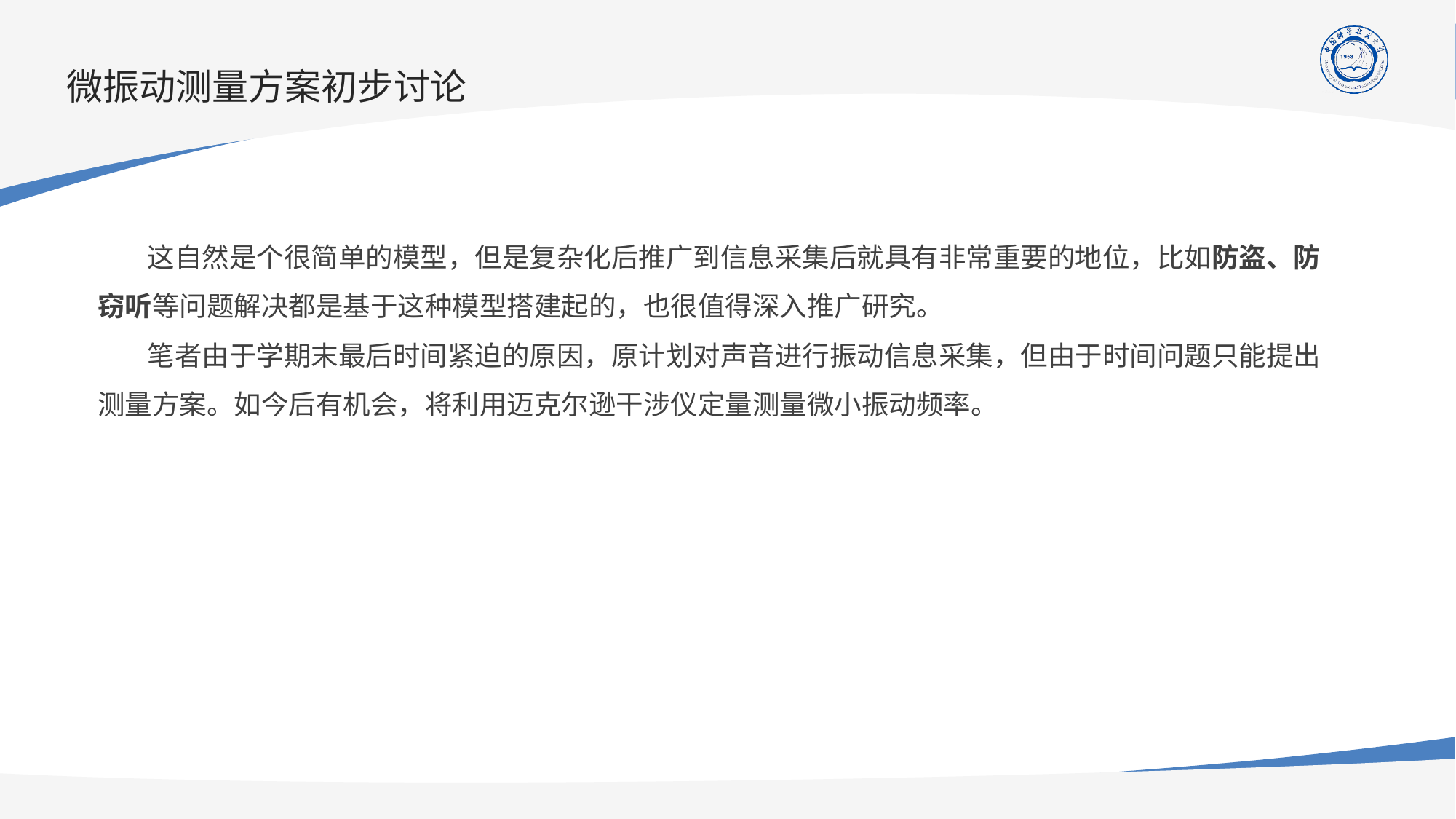

# 微振动测量方案初步讨论
       这自然是个很简单的模型，但是复杂化后推广到信息采集后就具有非常重要的地位，比如防盗、防窃听等问题解决都是基于这种模型搭建起的，也很值得深入推广研究。
       笔者由于学期末最后时间紧迫的原因，原计划对声音进行振动信息采集，但由于时间问题只能提出测量方案。如今后有机会，将利用迈克尔逊干涉仪定量测量微小振动频率。